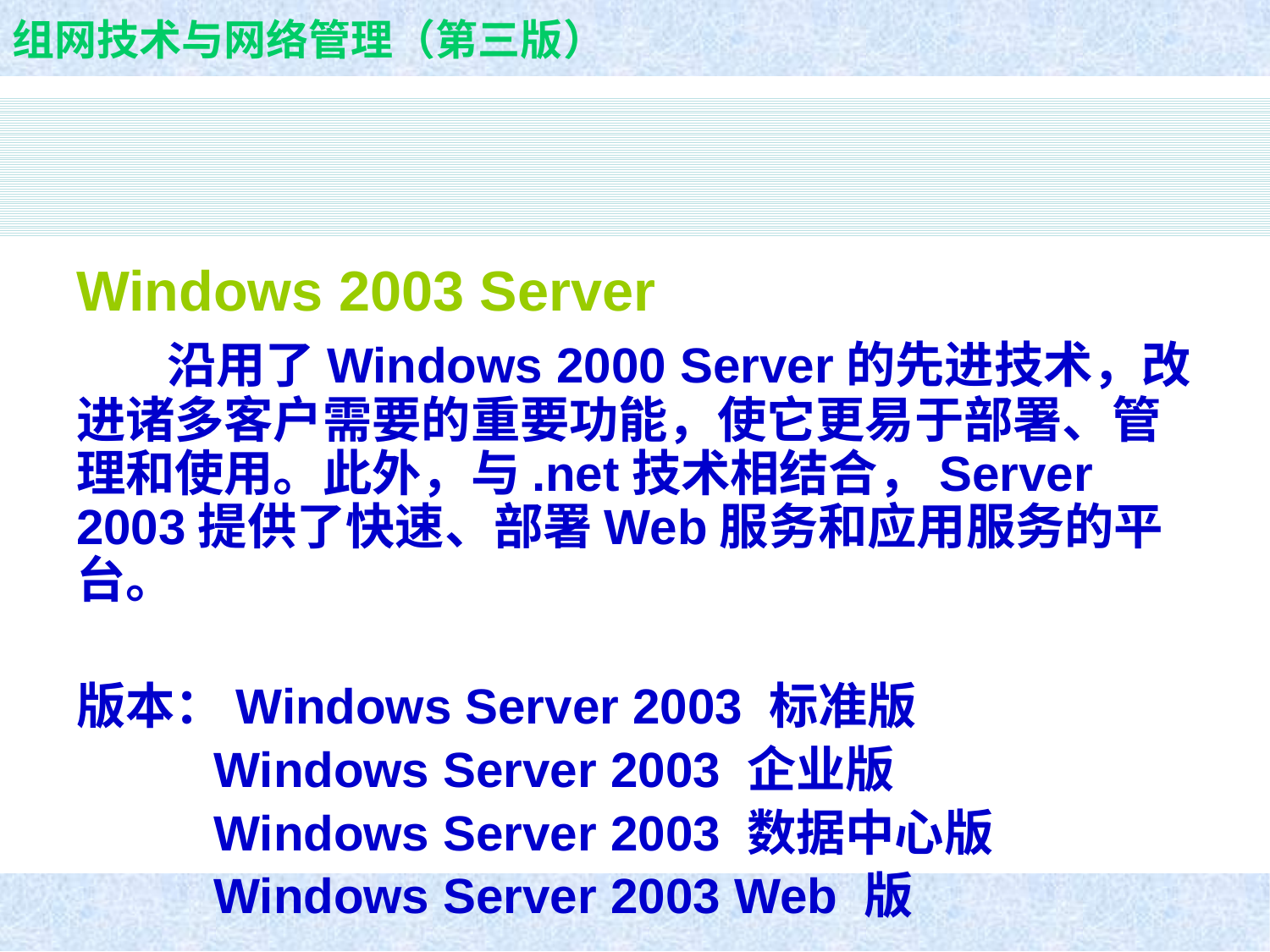

Windows 2003 Server
      沿用了Windows 2000 Server的先进技术，改进诸多客户需要的重要功能，使它更易于部署、管理和使用。此外，与.net技术相结合，Server 2003提供了快速、部署Web服务和应用服务的平台。

版本：Windows Server 2003 标准版
          Windows Server 2003 企业版
          Windows Server 2003 数据中心版
          Windows Server 2003 Web 版